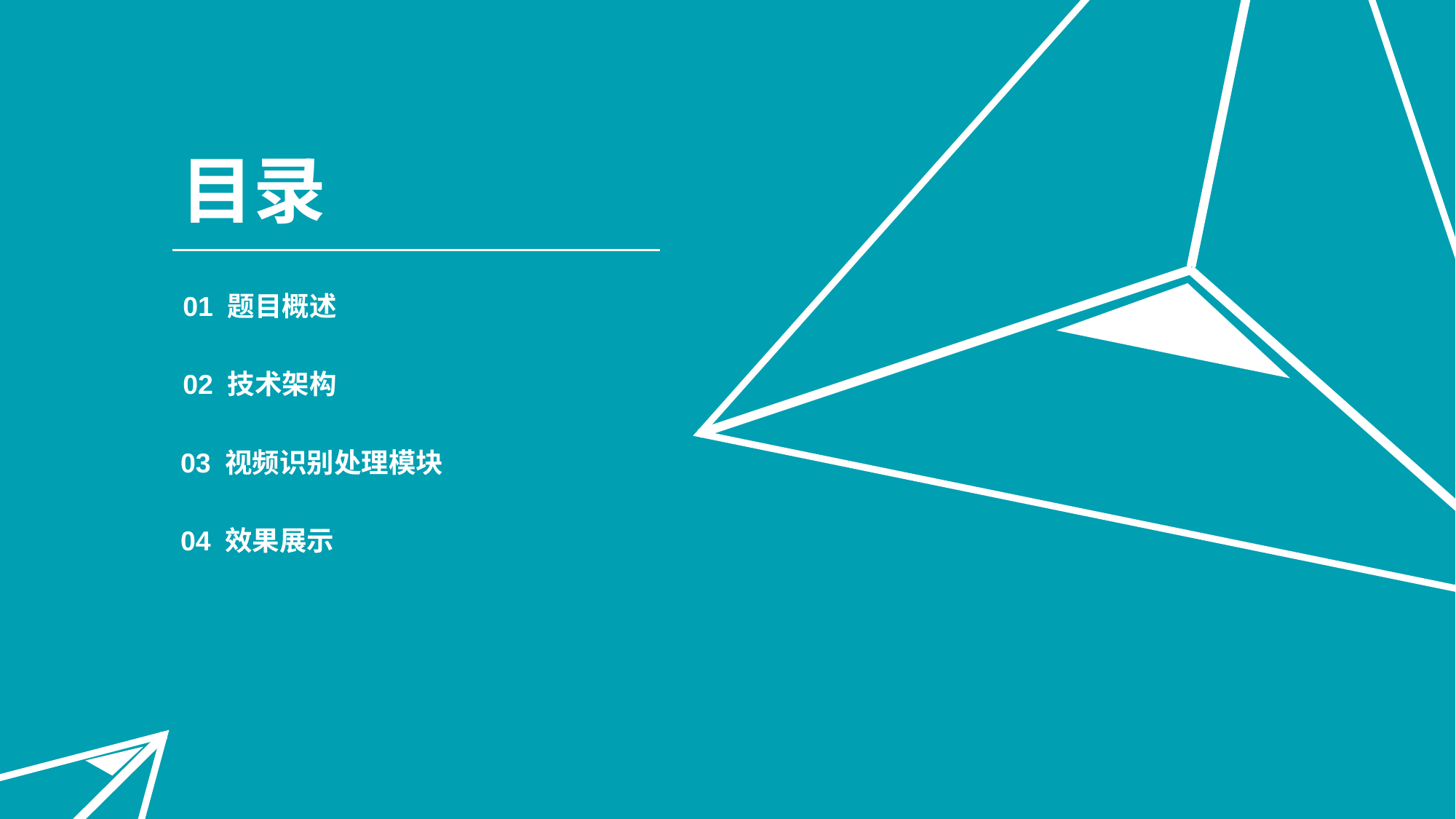

目录
01 题目概述
02 技术架构
03 视频识别处理模块
04 效果展示